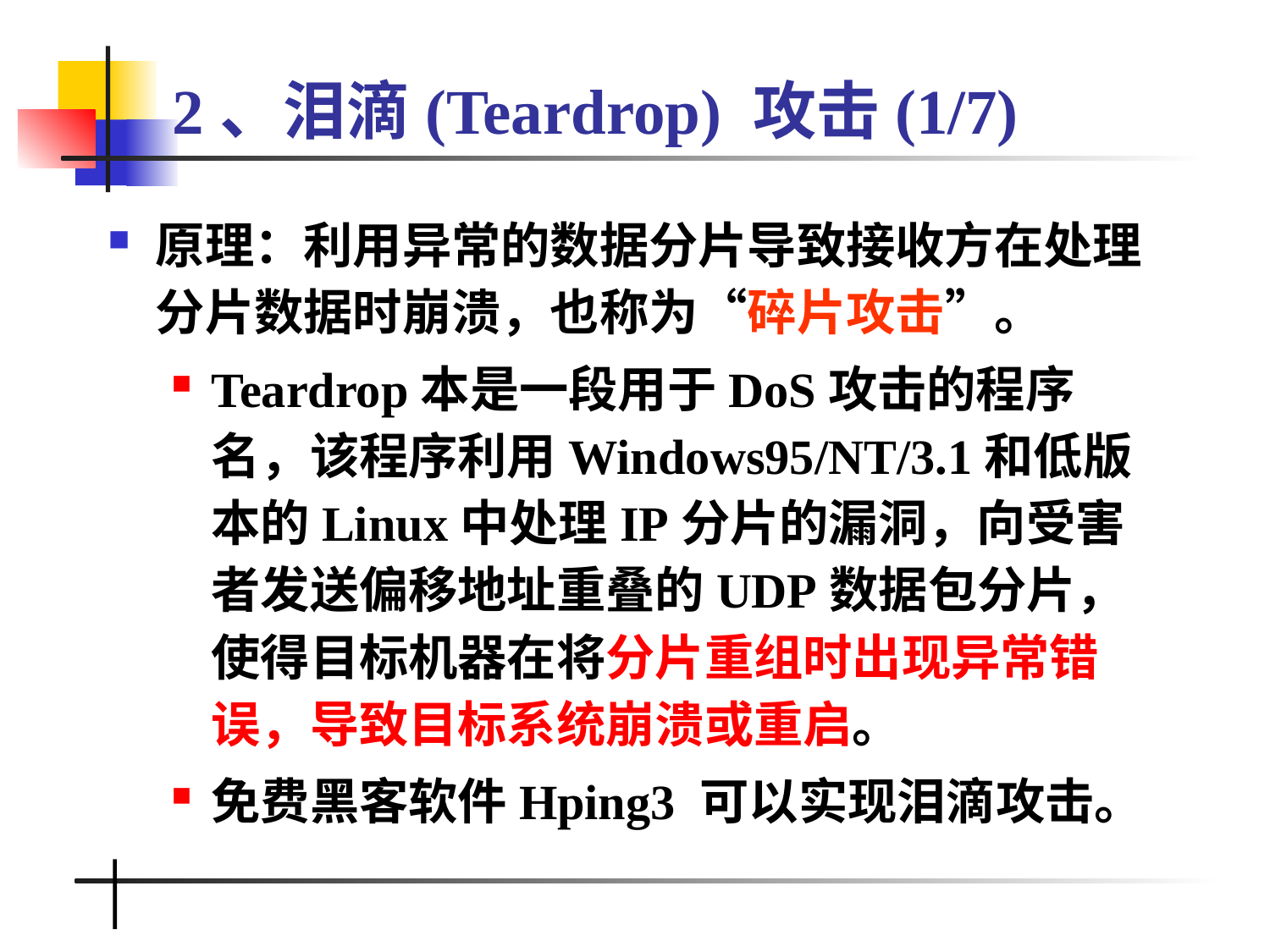

# 2、泪滴(Teardrop) 攻击(1/7)
原理：利用异常的数据分片导致接收方在处理分片数据时崩溃，也称为“碎片攻击”。
Teardrop本是一段用于DoS攻击的程序名，该程序利用Windows95/NT/3.1和低版本的Linux中处理IP分片的漏洞，向受害者发送偏移地址重叠的UDP数据包分片，使得目标机器在将分片重组时出现异常错误，导致目标系统崩溃或重启。
免费黑客软件Hping3 可以实现泪滴攻击。